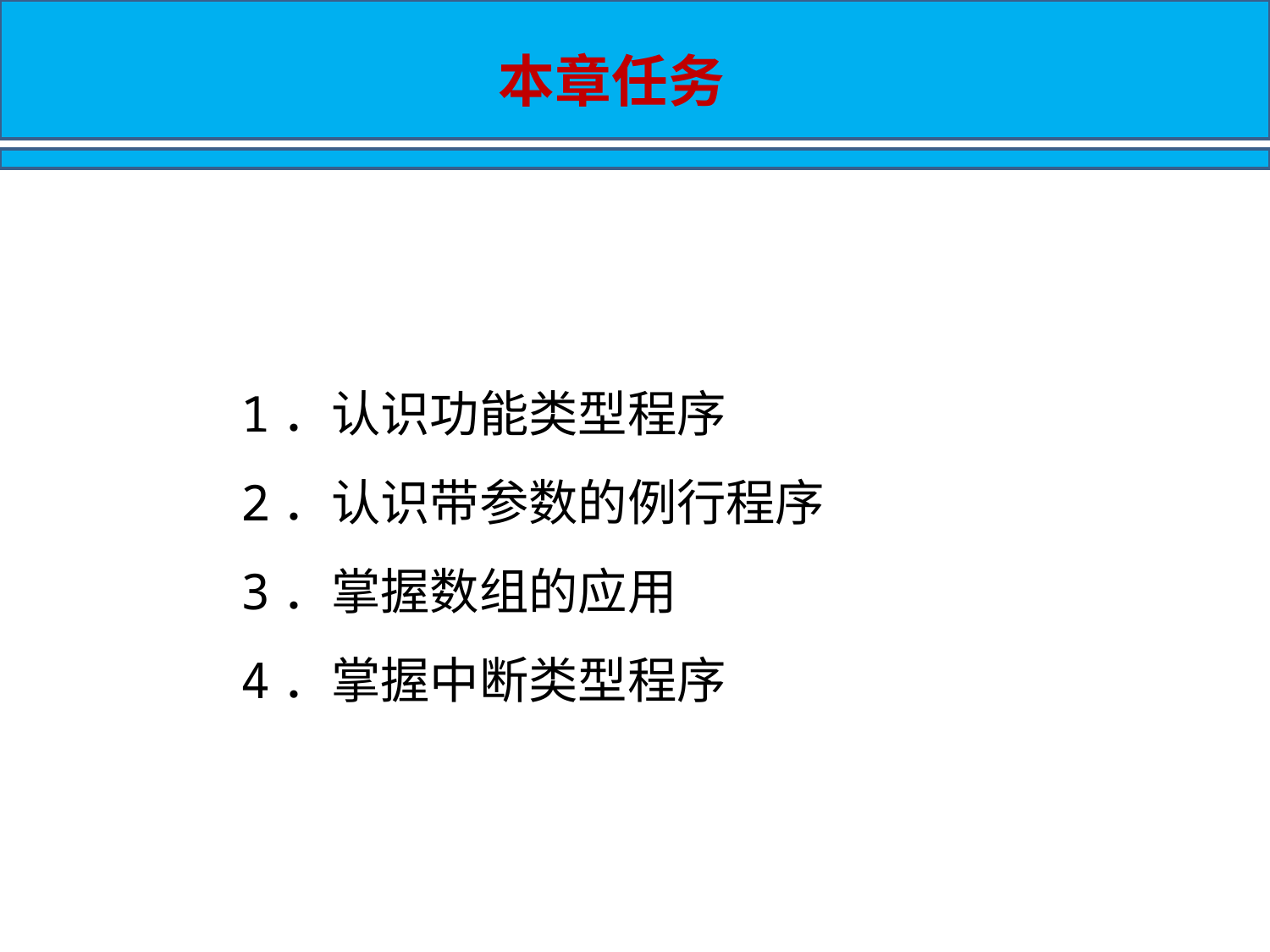

本章任务
1．认识功能类型程序
2．认识带参数的例行程序
3．掌握数组的应用
4．掌握中断类型程序